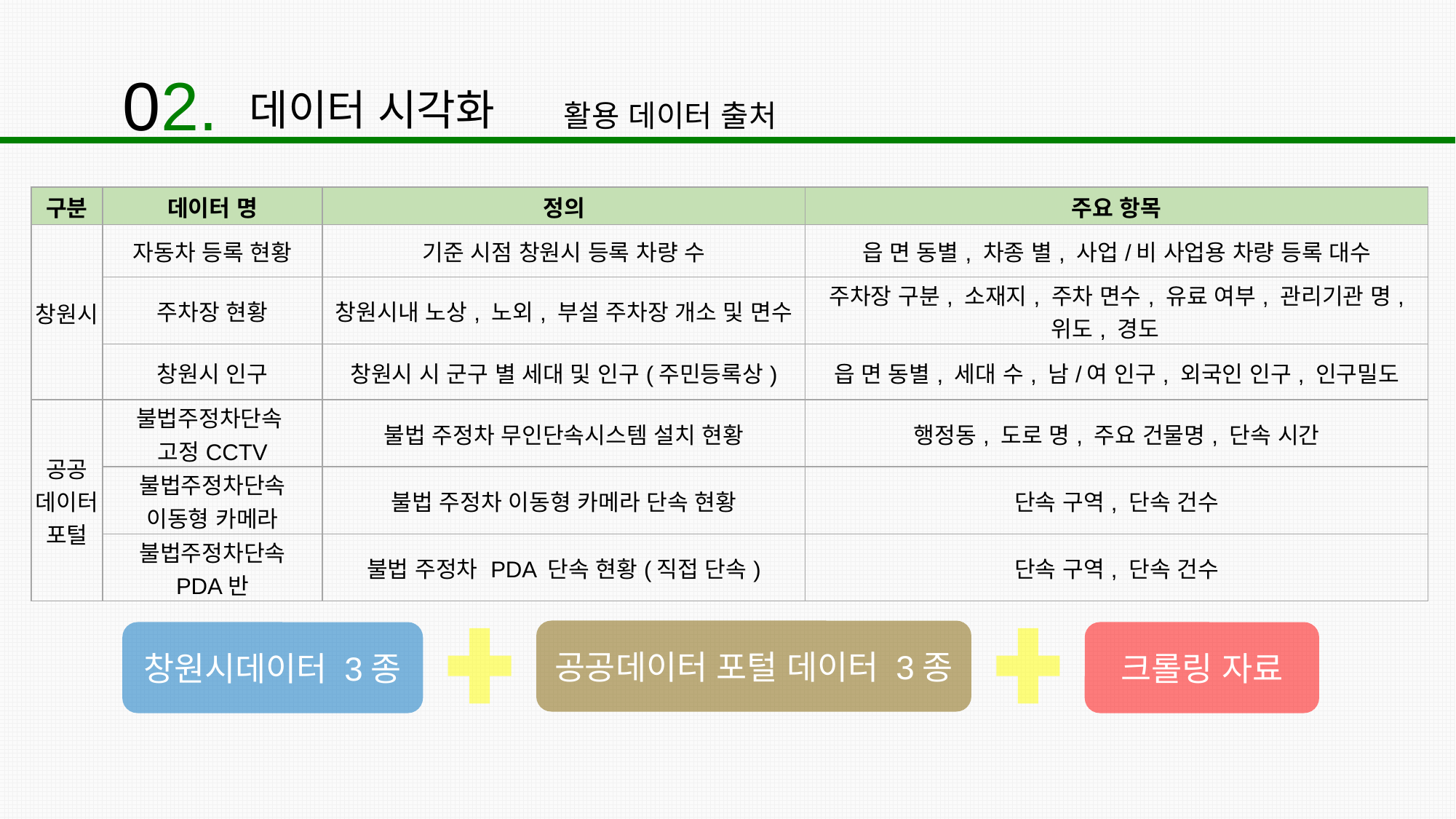

02.
활용 데이터 출처
데이터 시각화
| 구분 | 데이터 명 | 정의 | 주요 항목 |
| --- | --- | --- | --- |
| 창원시 | 자동차 등록 현황 | 기준 시점 창원시 등록 차량 수 | 읍 면 동별, 차종 별, 사업/비 사업용 차량 등록 대수 |
|  | 주차장 현황 | 창원시내 노상, 노외, 부설 주차장 개소 및 면수 | 주차장 구분, 소재지, 주차 면수, 유료 여부, 관리기관 명, 위도, 경도 |
|  | 창원시 인구 | 창원시 시 군구 별 세대 및 인구(주민등록상) | 읍 면 동별, 세대 수, 남/여 인구, 외국인 인구, 인구밀도 |
| 공공 데이터 포털 | 불법주정차단속 고정CCTV | 불법 주정차 무인단속시스템 설치 현황 | 행정동, 도로 명, 주요 건물명, 단속 시간 |
|  | 불법주정차단속 이동형 카메라 | 불법 주정차 이동형 카메라 단속 현황 | 단속 구역, 단속 건수 |
|  | 불법주정차단속 PDA반 | 불법 주정차 PDA 단속 현황(직접 단속) | 단속 구역, 단속 건수 |

공공데이터 포털 데이터 3종
창원시데이터 3종
크롤링 자료